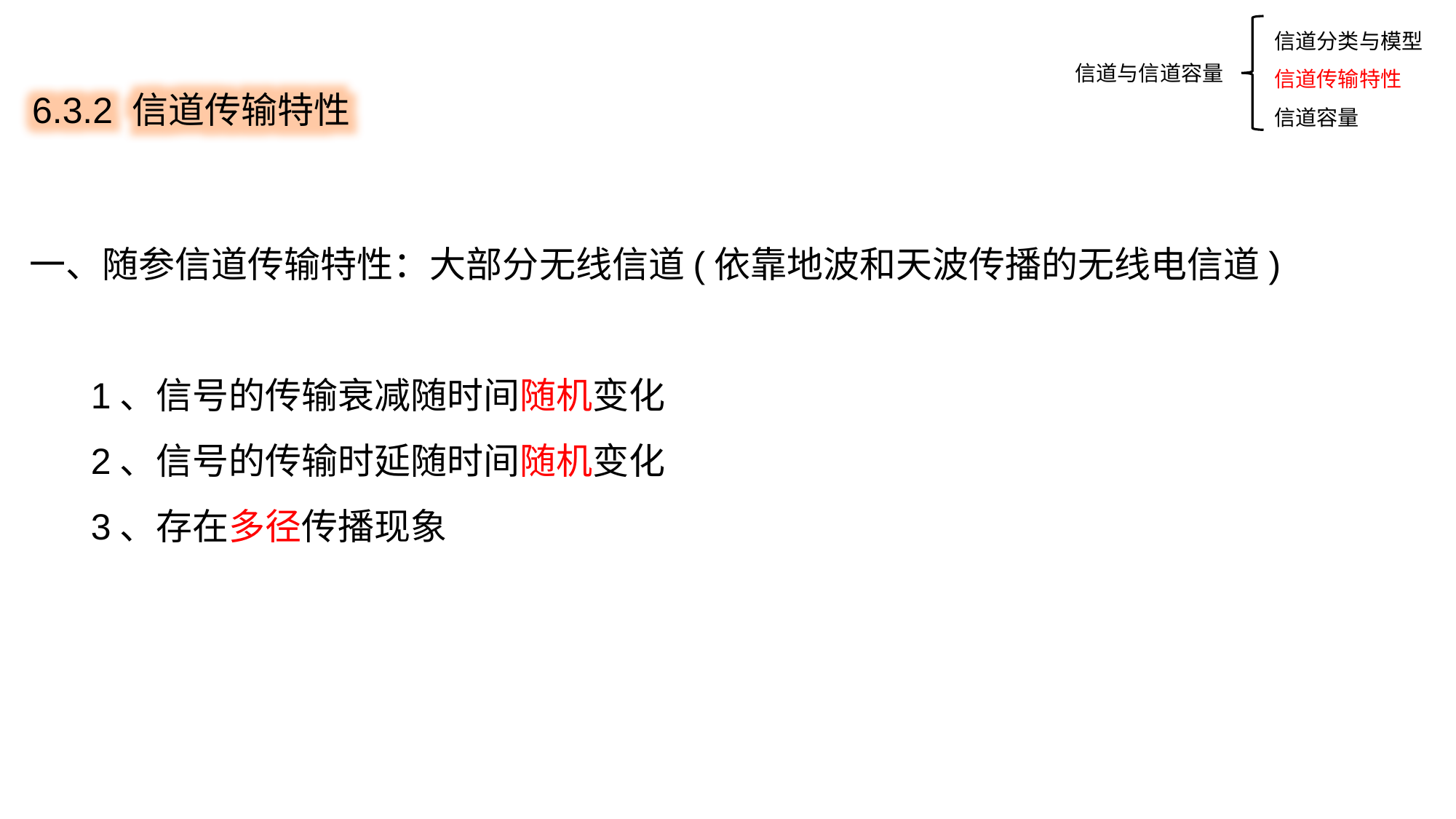

信道分类与模型
信道传输特性
信道容量

6.3.2 信道传输特性
信道与信道容量
一、随参信道传输特性：大部分无线信道(依靠地波和天波传播的无线电信道)

      1、信号的传输衰减随时间随机变化
      2、信号的传输时延随时间随机变化
      3、存在多径传播现象